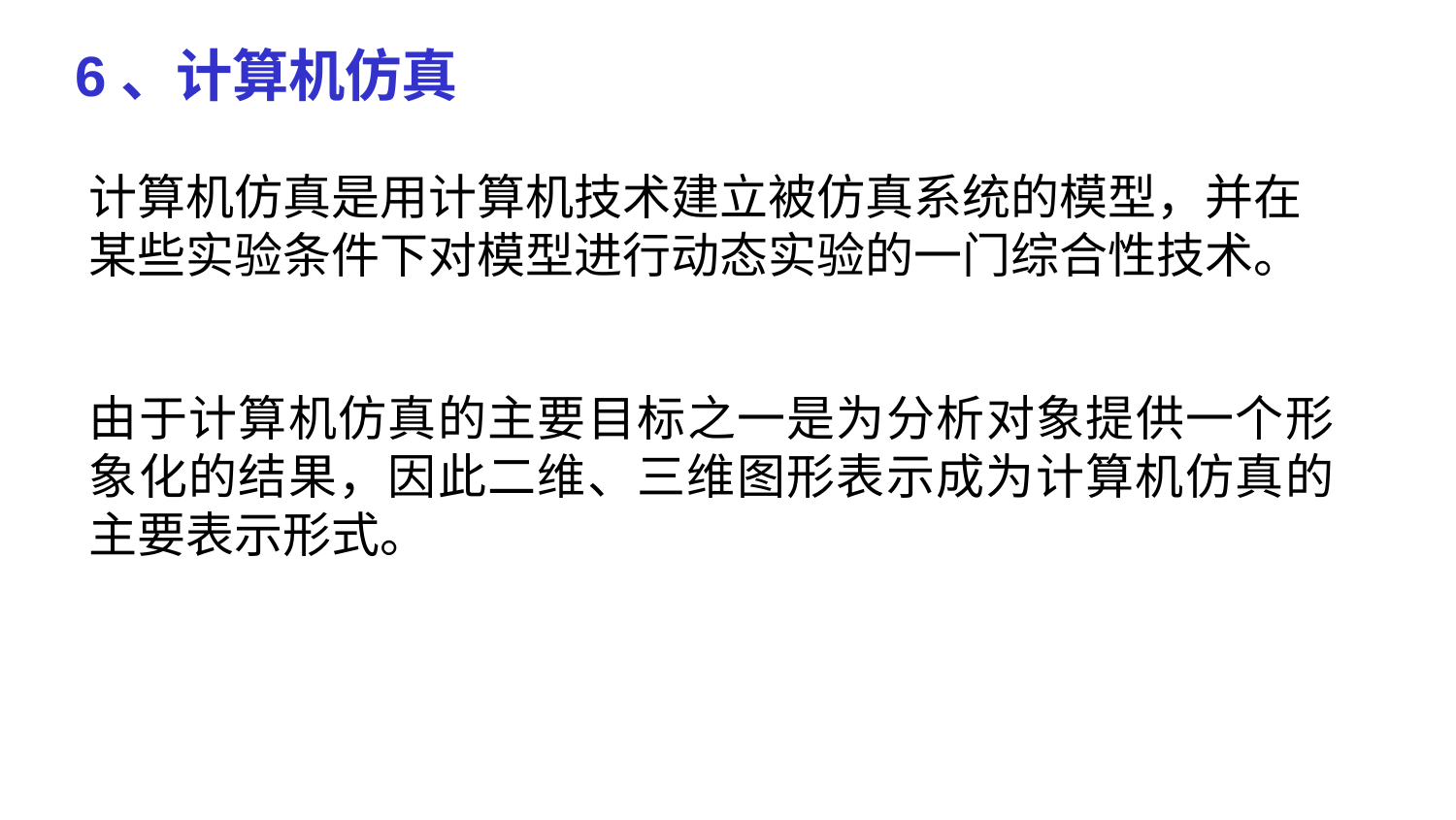

# 6、计算机仿真
计算机仿真是用计算机技术建立被仿真系统的模型，并在某些实验条件下对模型进行动态实验的一门综合性技术。

由于计算机仿真的主要目标之一是为分析对象提供一个形象化的结果，因此二维、三维图形表示成为计算机仿真的主要表示形式。